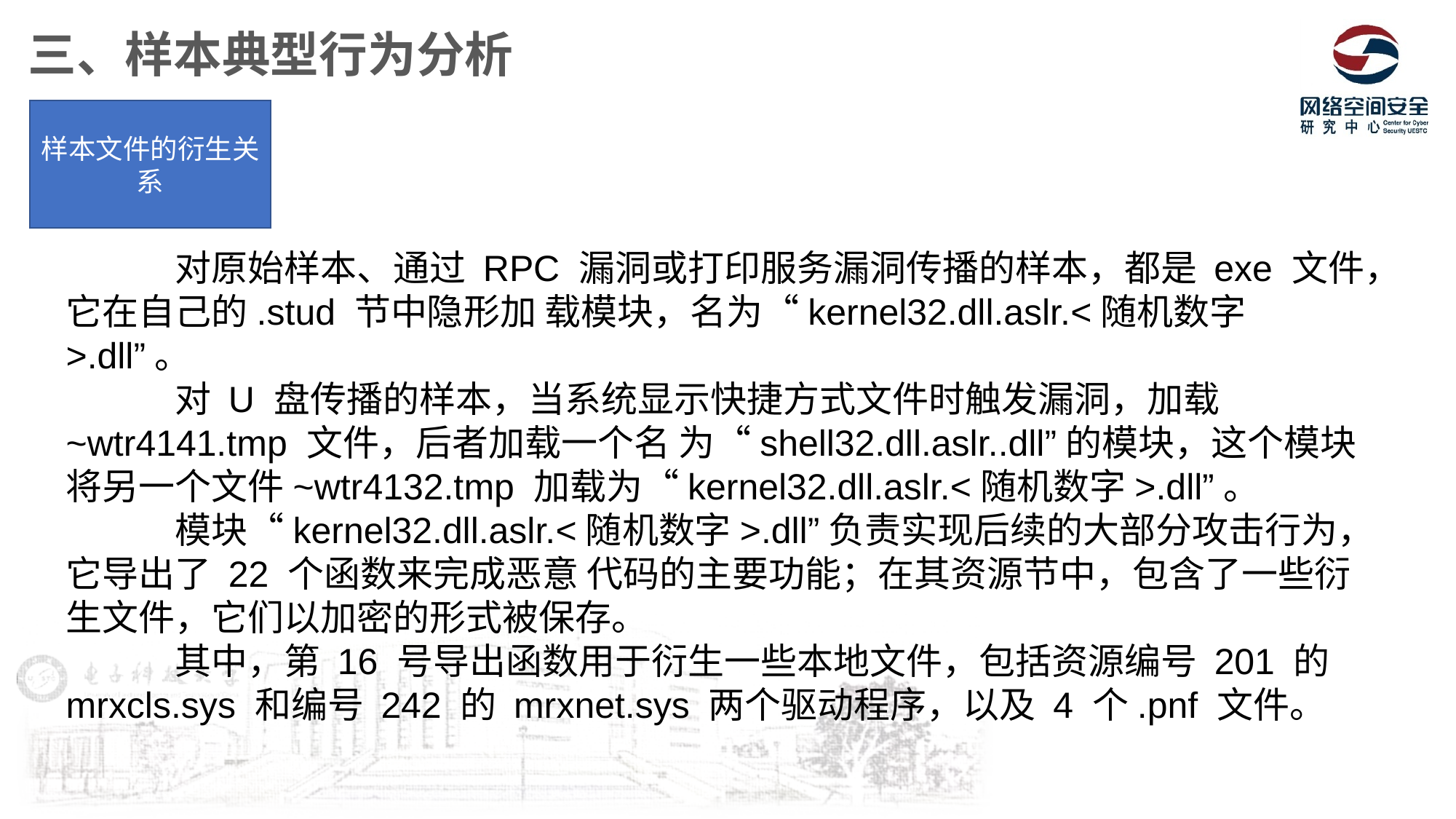

三、样本典型行为分析
样本文件的衍生关系
	对原始样本、通过 RPC 漏洞或打印服务漏洞传播的样本，都是 exe 文件，它在自己的.stud 节中隐形加 载模块，名为“kernel32.dll.aslr.<随机数字>.dll”。
	对 U 盘传播的样本，当系统显示快捷方式文件时触发漏洞，加载~wtr4141.tmp 文件，后者加载一个名 为“shell32.dll.aslr..dll”的模块，这个模块将另一个文件~wtr4132.tmp 加载为“kernel32.dll.aslr.<随机数字>.dll”。
	模块“kernel32.dll.aslr.<随机数字>.dll”负责实现后续的大部分攻击行为，它导出了 22 个函数来完成恶意 代码的主要功能；在其资源节中，包含了一些衍生文件，它们以加密的形式被保存。
	其中，第 16 号导出函数用于衍生一些本地文件，包括资源编号 201 的 mrxcls.sys 和编号 242 的 mrxnet.sys 两个驱动程序，以及 4 个.pnf 文件。